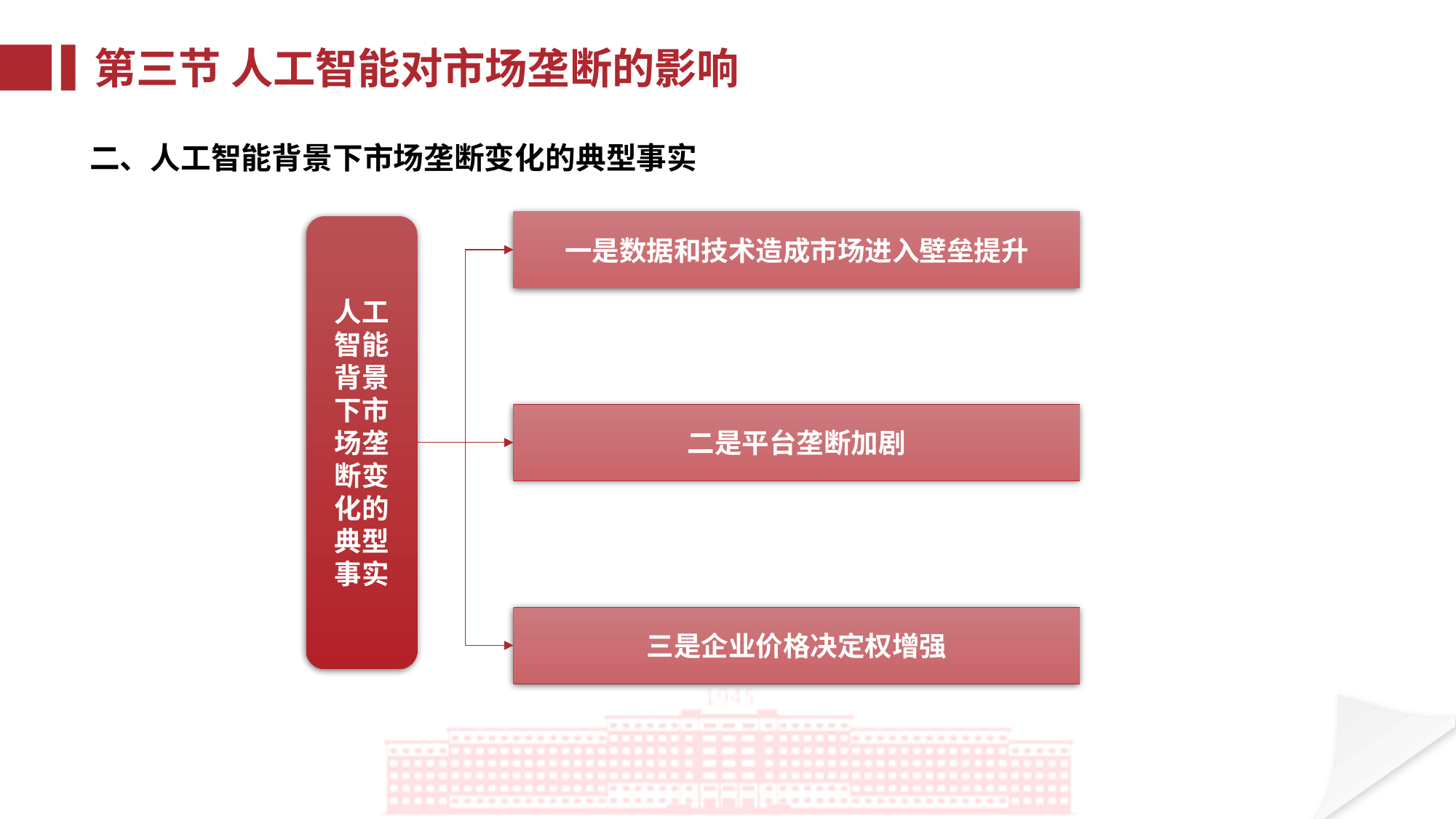

第三节 人工智能对市场垄断的影响

二、人工智能背景下市场垄断变化的典型事实
一是数据和技术造成市场进入壁垒提升
人工智能背景下市场垄断变化的典型事实
二是平台垄断加剧
三是企业价格决定权增强